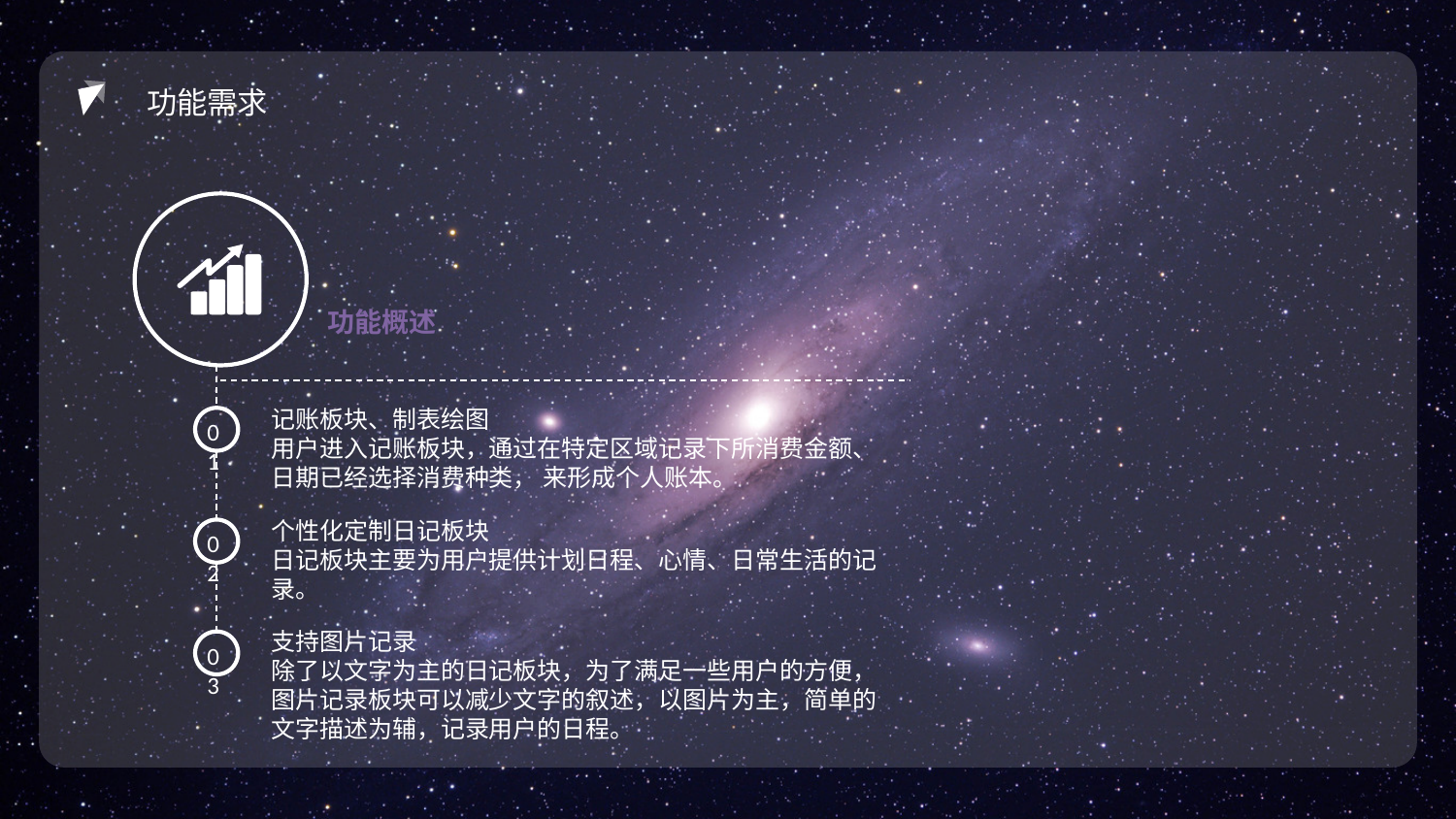

功能需求

功能概述
记账板块、制表绘图
用户进入记账板块，通过在特定区域记录下所消费金额、日期已经选择消费种类， 来形成个人账本。

01
个性化定制日记板块
日记板块主要为用户提供计划日程、心情、日常生活的记录。

02
支持图片记录
除了以文字为主的日记板块，为了满足一些用户的方便，图片记录板块可以减少文字的叙述，以图片为主，简单的文字描述为辅，记录用户的日程。

03